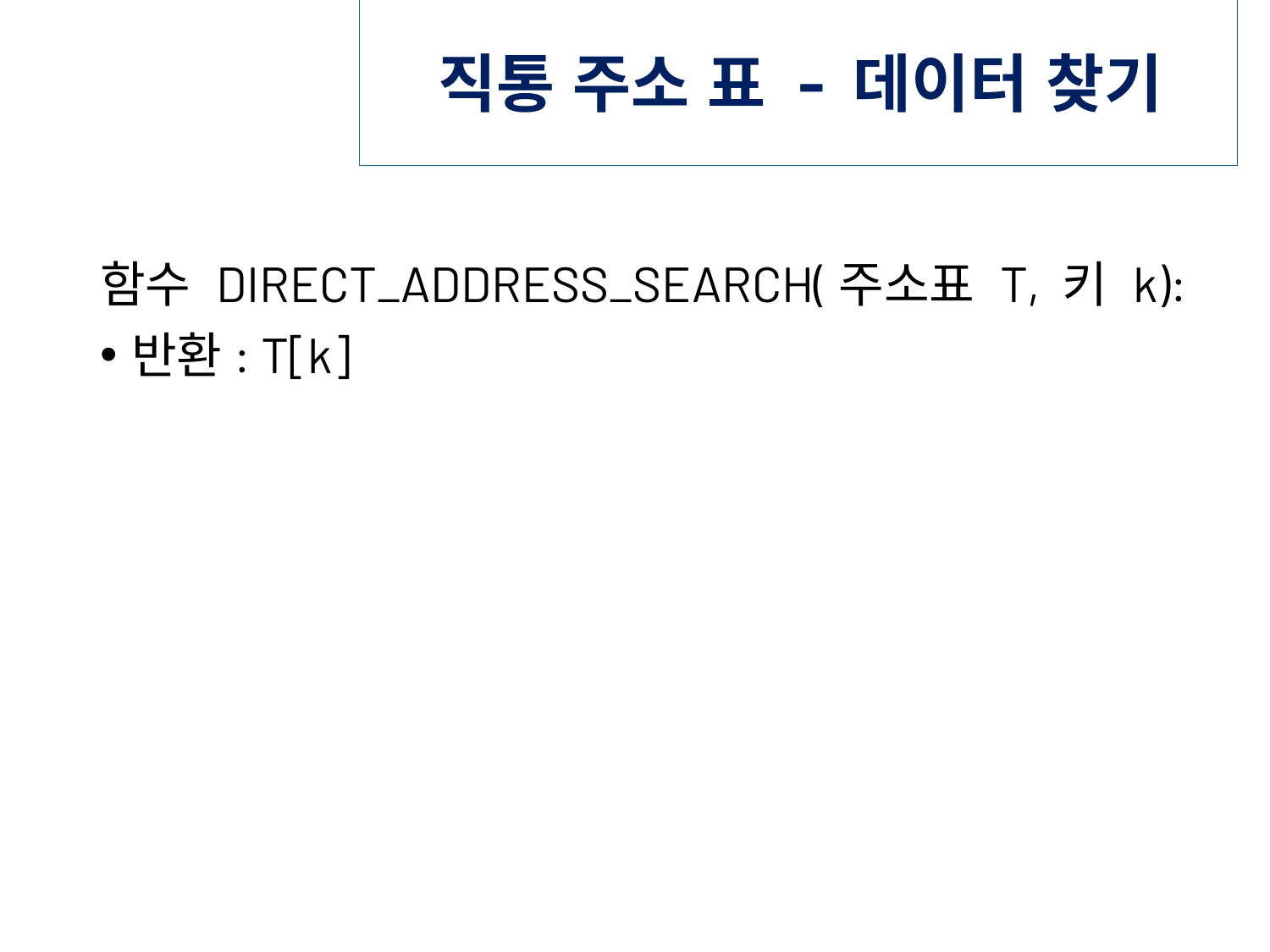

# 직통 주소 표 - 데이터 찾기
함수 DIRECT_ADDRESS_SEARCH(주소표 T, 키 k):
반환: T[k]